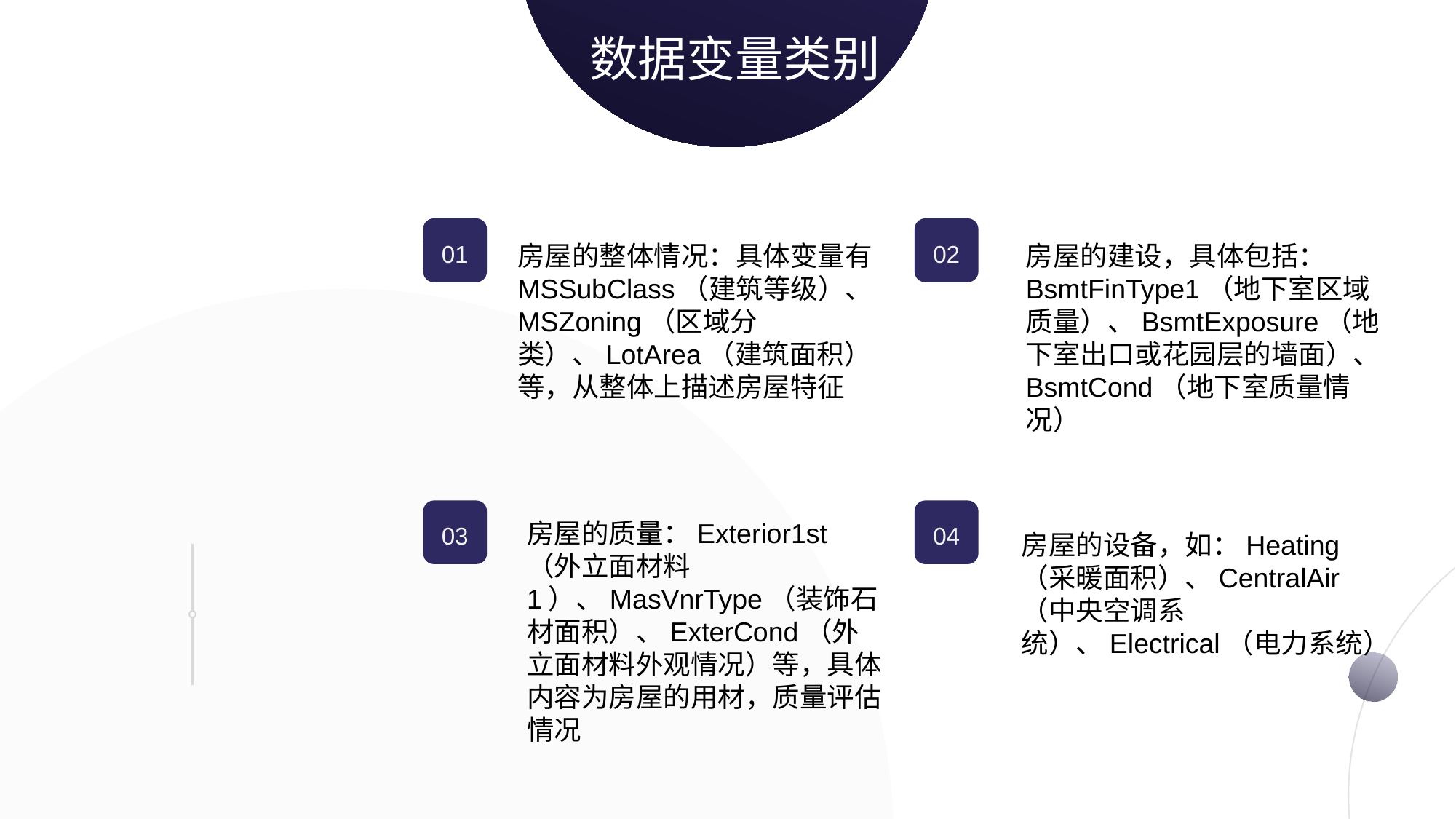

数据变量类别
01
02
房屋的整体情况：具体变量有MSSubClass（建筑等级）、MSZoning（区域分类）、LotArea（建筑面积）等，从整体上描述房屋特征
房屋的建设，具体包括：BsmtFinType1（地下室区域质量）、BsmtExposure（地下室出口或花园层的墙面）、BsmtCond（地下室质量情况）
03
04
房屋的质量：Exterior1st（外立面材料1）、MasVnrType（装饰石材面积）、ExterCond（外立面材料外观情况）等，具体内容为房屋的用材，质量评估情况
房屋的设备，如：Heating（采暖面积）、CentralAir（中央空调系统）、Electrical（电力系统）